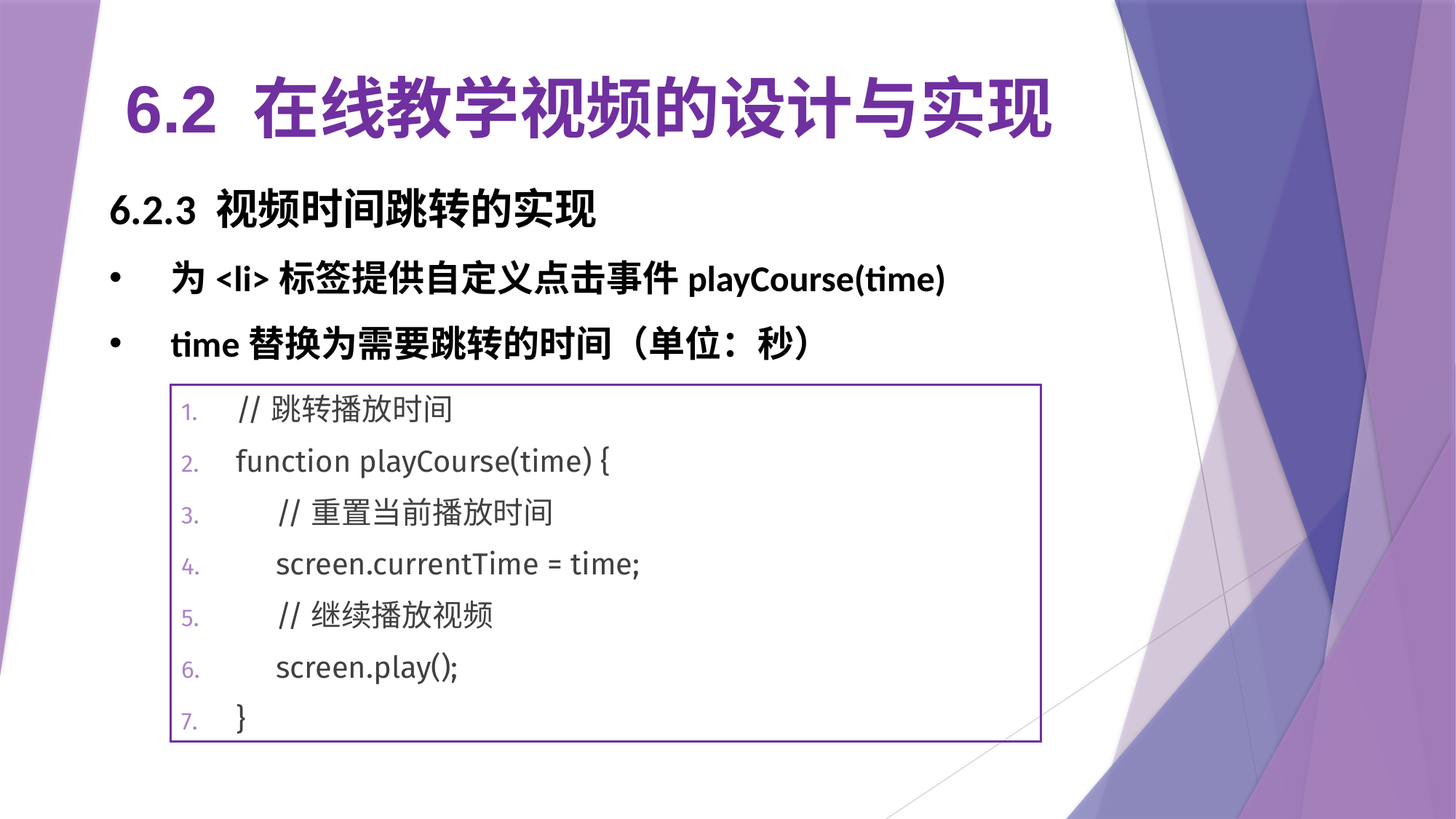

# 6.2 在线教学视频的设计与实现
6.2.3 视频时间跳转的实现
为<li>标签提供自定义点击事件playCourse(time)
time替换为需要跳转的时间（单位：秒）

//跳转播放时间
function playCourse(time) {
     //重置当前播放时间
     screen.currentTime = time;
     //继续播放视频
     screen.play();
}